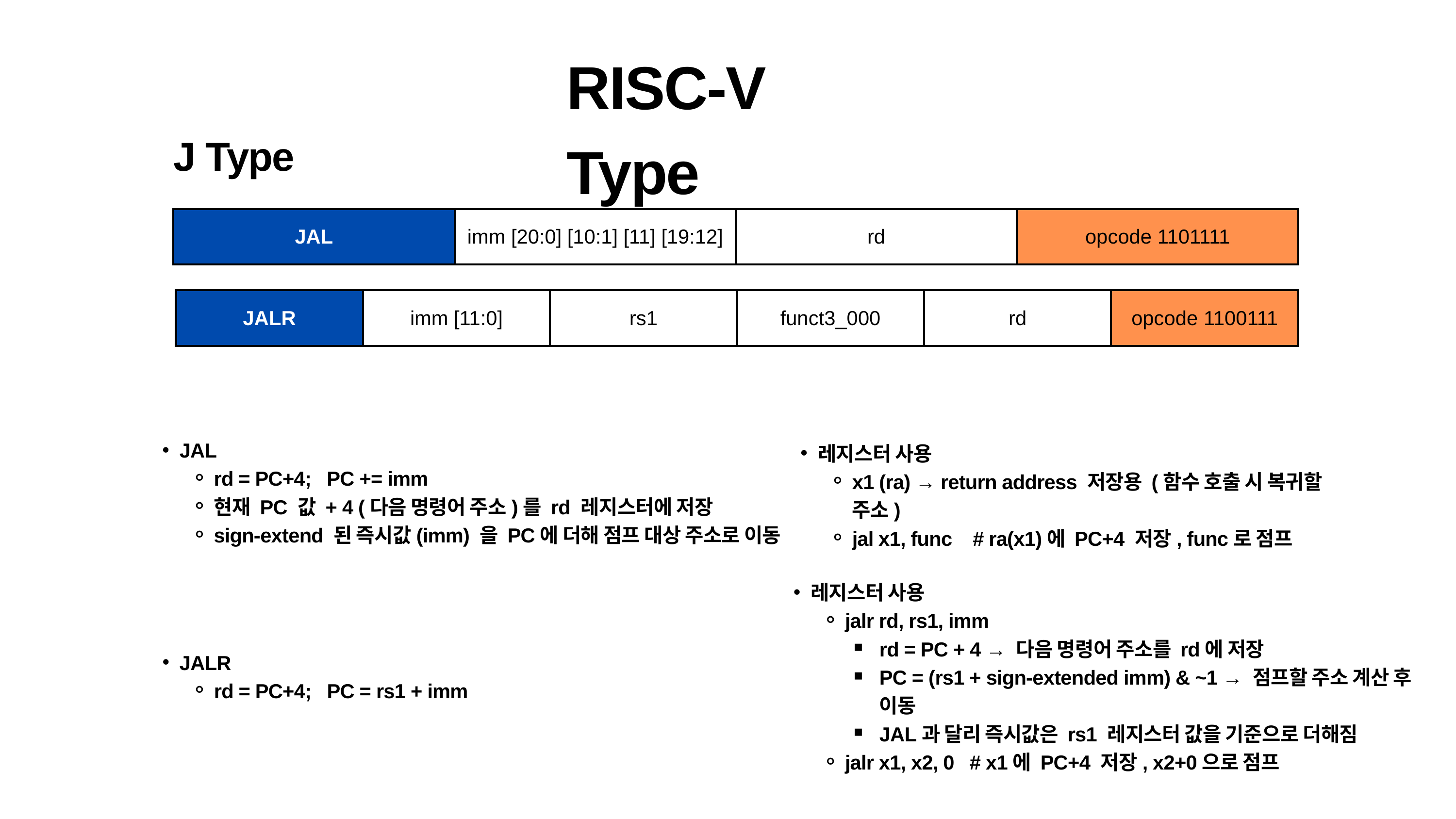

RISC-V Type
 J Type
| JAL | imm [20:0] [10:1] [11] [19:12] | rd | opcode ­1101111 |
| --- | --- | --- | --- |

| JALR | imm [11:0] | rs1 | funct3\_000 | rd | ­opcode 1100111 |
| --- | --- | --- | --- | --- | --- |
JAL
rd = PC+4;   PC += imm
현재 PC 값 + 4 (다음 명령어 주소)를 rd 레지스터에 저장
sign-extend 된 즉시값(imm) 을 PC에 더해 점프 대상 주소로 이동

레지스터 사용
x1 (ra) → return address 저장용 (함수 호출 시 복귀할 주소)
jal x1, func    # ra(x1)에 PC+4 저장, func로 점프
레지스터 사용
jalr rd, rs1, imm
rd = PC + 4 → 다음 명령어 주소를 rd에 저장
PC = (rs1 + sign-extended imm) & ~1 → 점프할 주소 계산 후 이동
JAL과 달리 즉시값은 rs1 레지스터 값을 기준으로 더해짐
jalr x1, x2, 0   # x1에 PC+4 저장, x2+0으로 점프
JALR
rd = PC+4;   PC = rs1 + imm